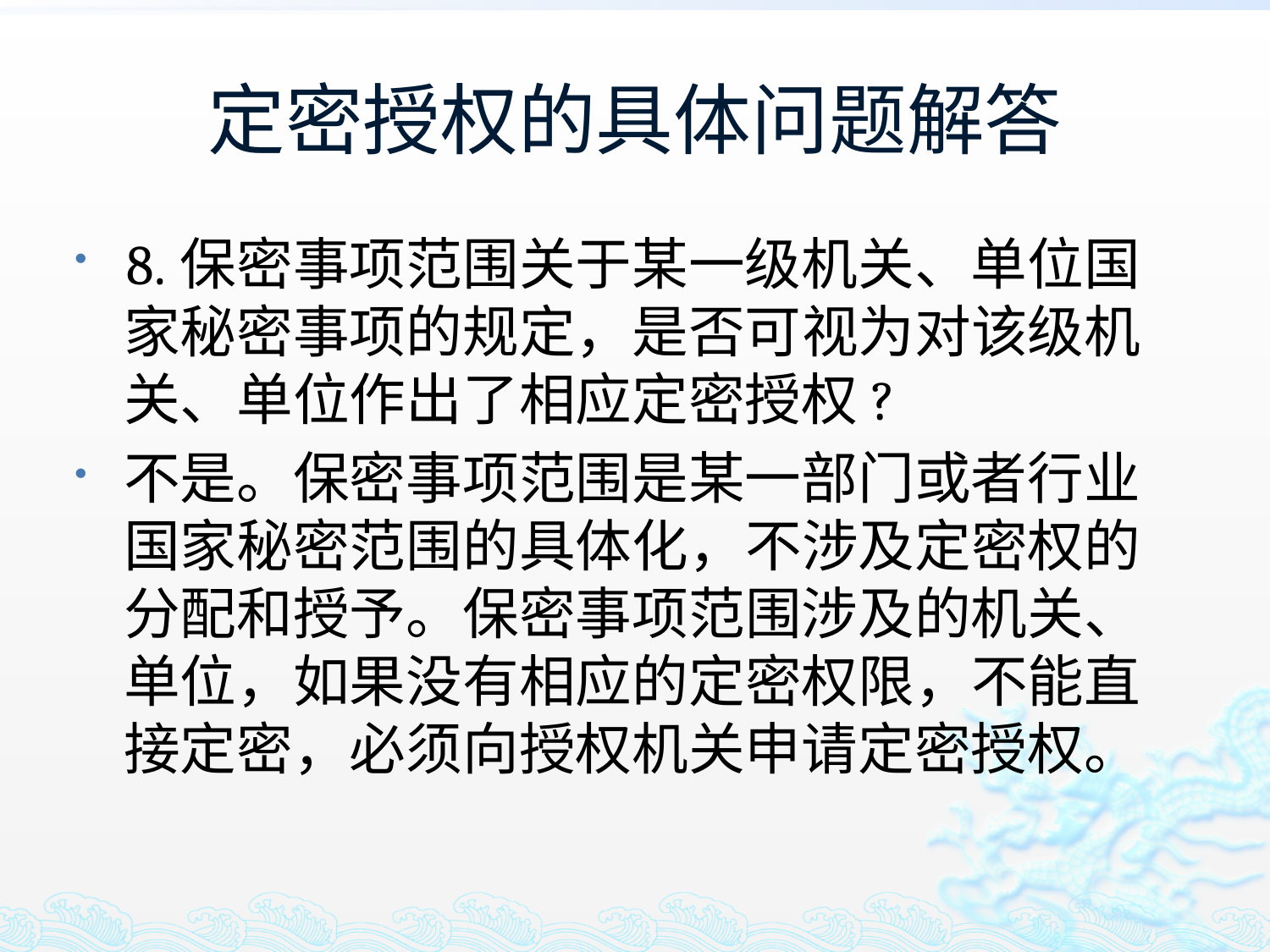

# 定密授权的具体问题解答
8.保密事项范围关于某一级机关、单位国家秘密事项的规定，是否可视为对该级机关、单位作出了相应定密授权?
不是。保密事项范围是某一部门或者行业国家秘密范围的具体化，不涉及定密权的分配和授予。保密事项范围涉及的机关、单位，如果没有相应的定密权限，不能直接定密，必须向授权机关申请定密授权。